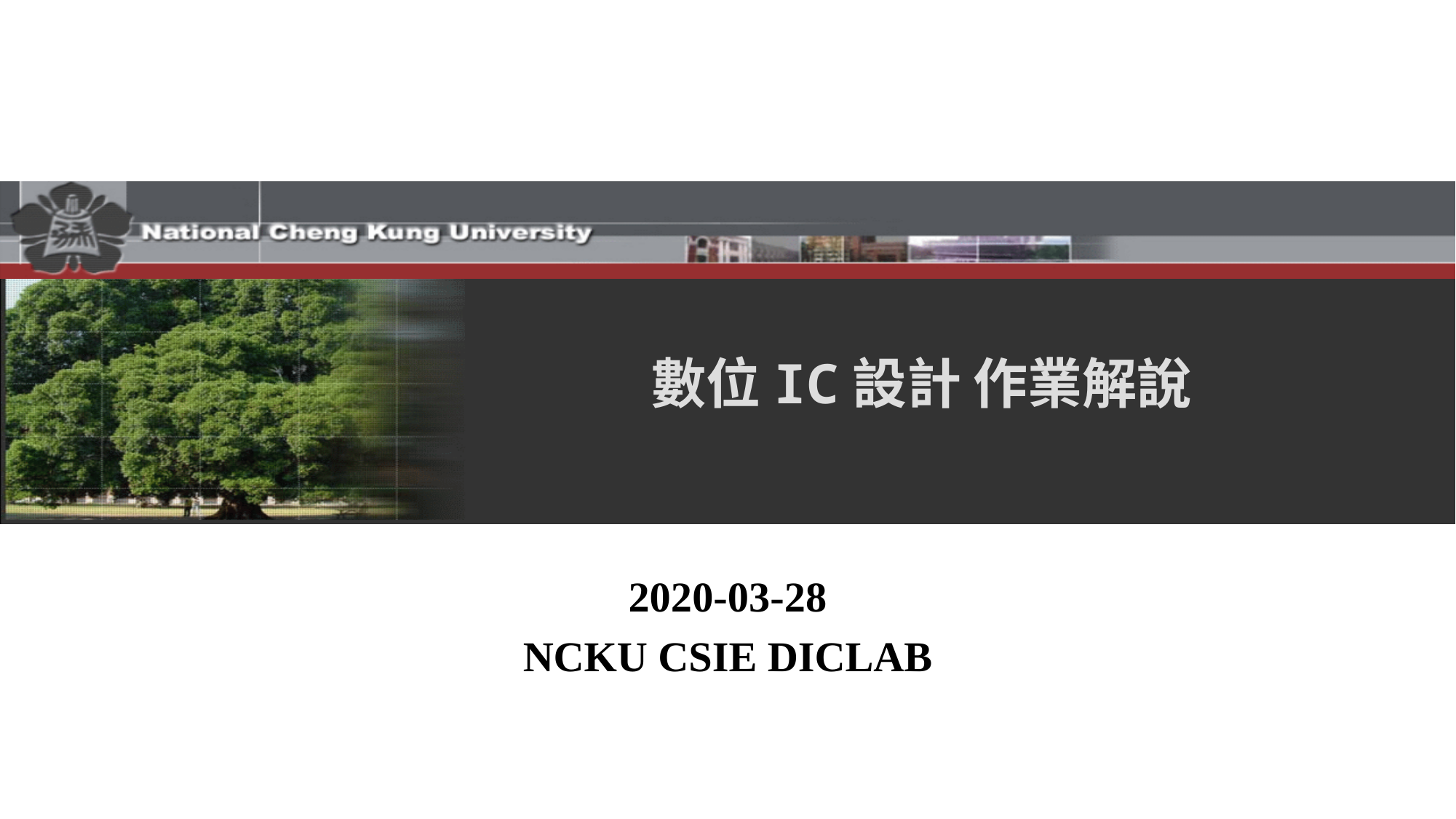

# 數位IC設計 作業解說
2020-03-28
NCKU CSIE DICLAB